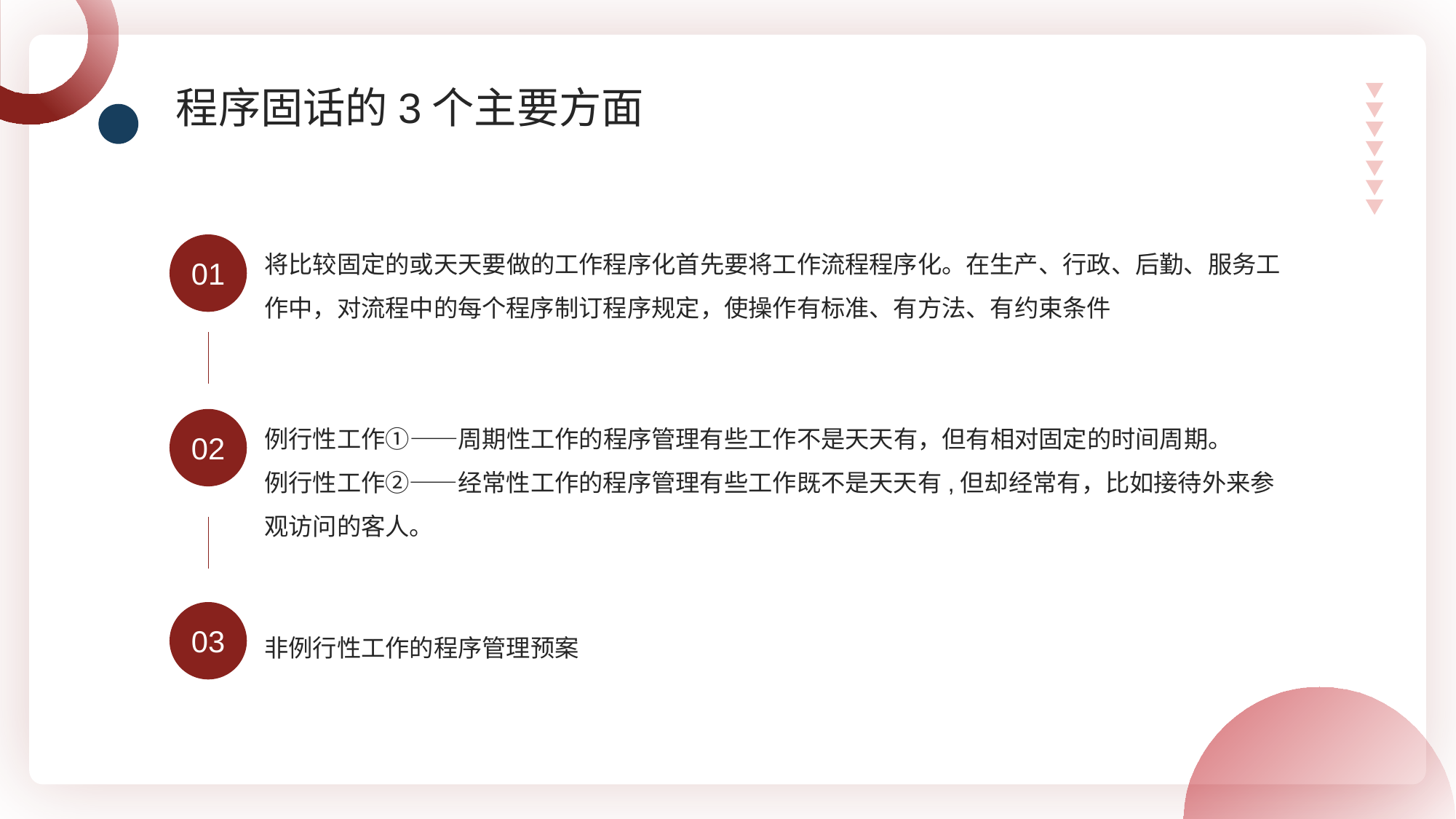

程序固话的3个主要方面
将比较固定的或天天要做的工作程序化首先要将工作流程程序化。在生产、行政、后勤、服务工作中，对流程中的每个程序制订程序规定，使操作有标准、有方法、有约束条件
01
例行性工作①——周期性工作的程序管理有些工作不是天天有，但有相对固定的时间周期。
例行性工作②——经常性工作的程序管理有些工作既不是天天有,但却经常有，比如接待外来参观访问的客人。
02
03
非例行性工作的程序管理预案